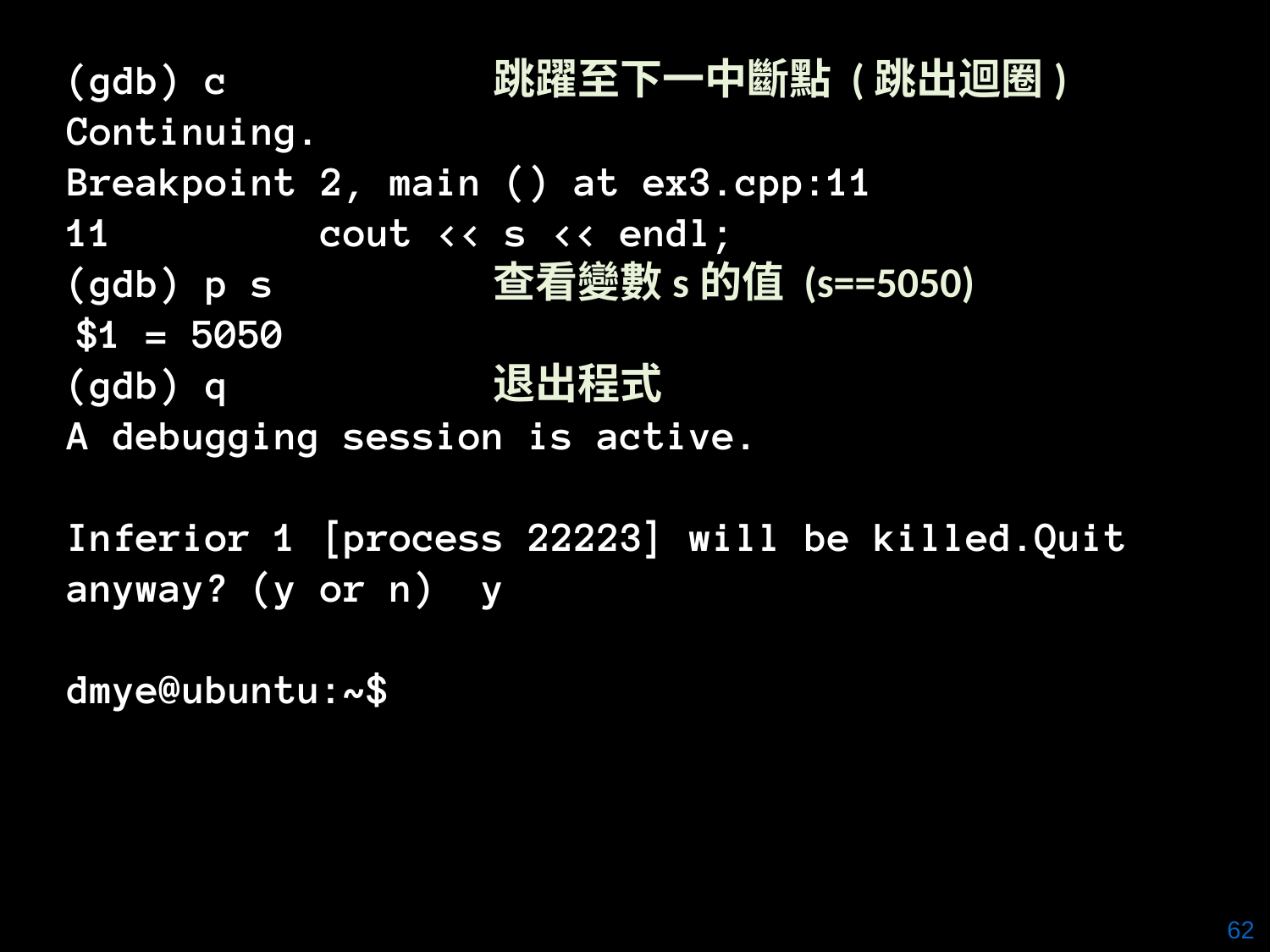

(gdb) c           跳躍至下一中斷點 (跳出迴圈)
Continuing.
Breakpoint 2, main () at ex3.cpp:11
11         cout << s << endl;
(gdb) p s         查看變數s的值 (s==5050)
 $1 = 5050
(gdb) q           退出程式
A debugging session is active.

Inferior 1 [process 22223] will be killed.Quit
anyway? (y or n)  y

dmye@ubuntu:~$

62